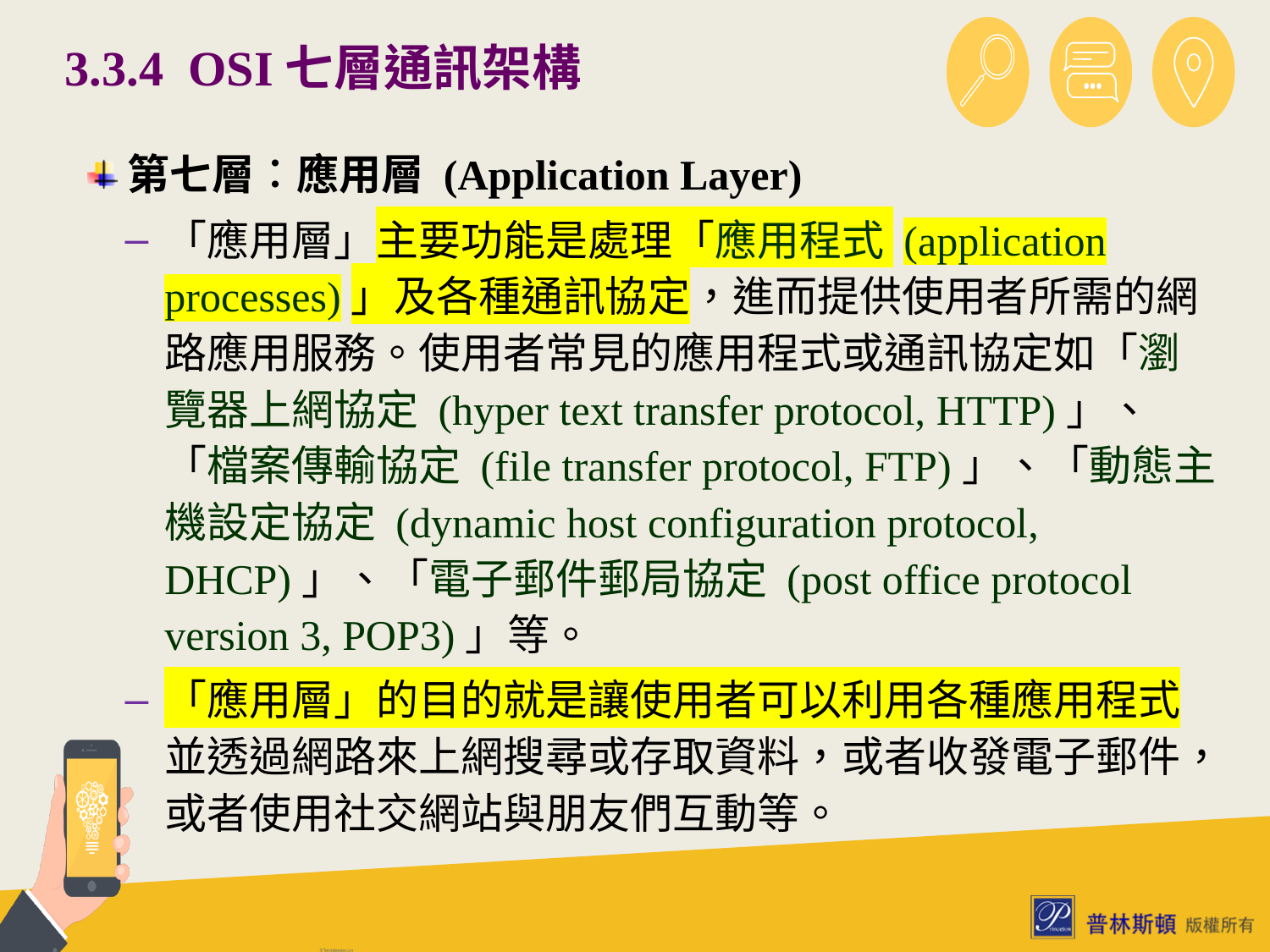

# 3.3.4  OSI七層通訊架構
第七層︰應用層 (Application Layer)
「應用層」主要功能是處理「應用程式 (application processes)」及各種通訊協定，進而提供使用者所需的網路應用服務。使用者常見的應用程式或通訊協定如「瀏覽器上網協定 (hyper text transfer protocol, HTTP)」、「檔案傳輸協定 (file transfer protocol, FTP)」、「動態主機設定協定 (dynamic host configuration protocol, DHCP)」、「電子郵件郵局協定 (post office protocol version 3, POP3)」等。
「應用層」的目的就是讓使用者可以利用各種應用程式並透過網路來上網搜尋或存取資料，或者收發電子郵件，或者使用社交網站與朋友們互動等。